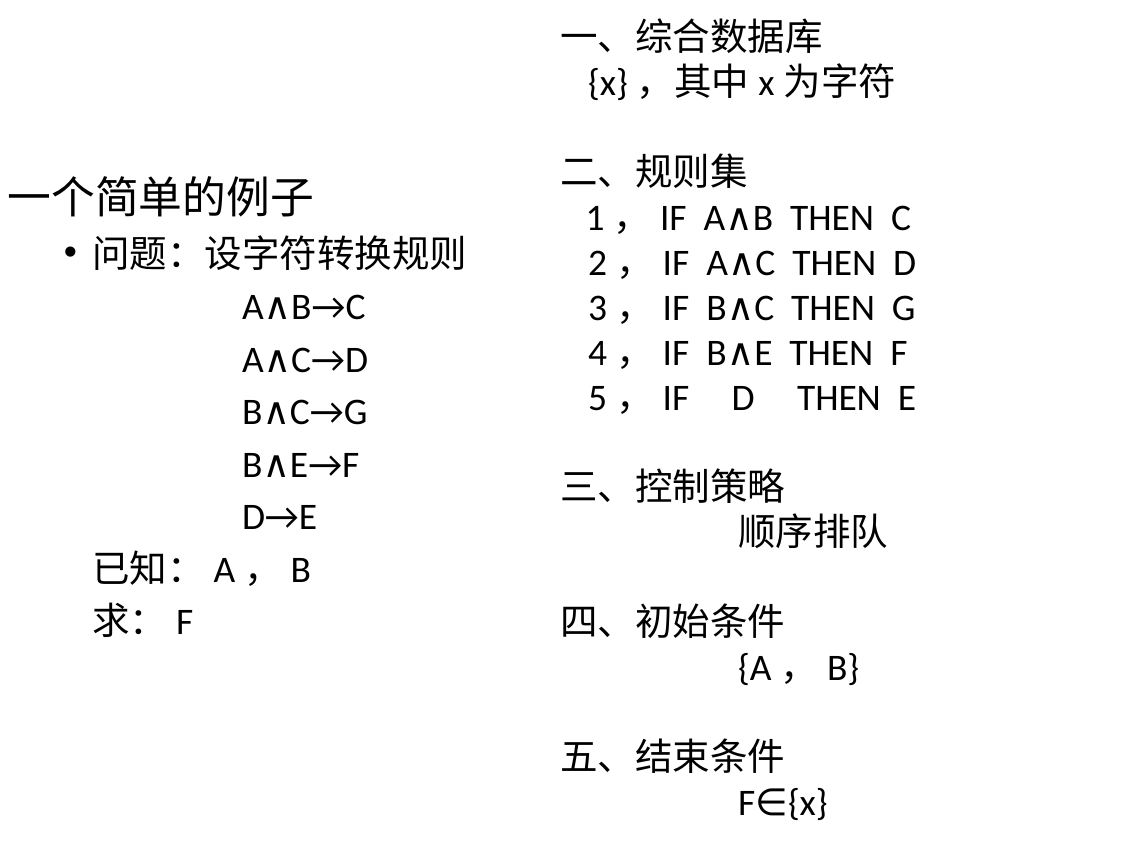

一、综合数据库
	{x}，其中x为字符

二、规则集
   1，IF  A∧B  THEN  C
	2，IF  A∧C  THEN  D
	3，IF  B∧C  THEN  G
	4，IF  B∧E  THEN  F
	5，IF     D     THEN  E

三、控制策略
		顺序排队

四、初始条件
		{A，B}

五、结束条件
	 	F∈{x}

一个简单的例子
问题：设字符转换规则
		A∧B→C
		A∧C→D
		B∧C→G
		B∧E→F
		D→E
	已知：A，B
	求：F